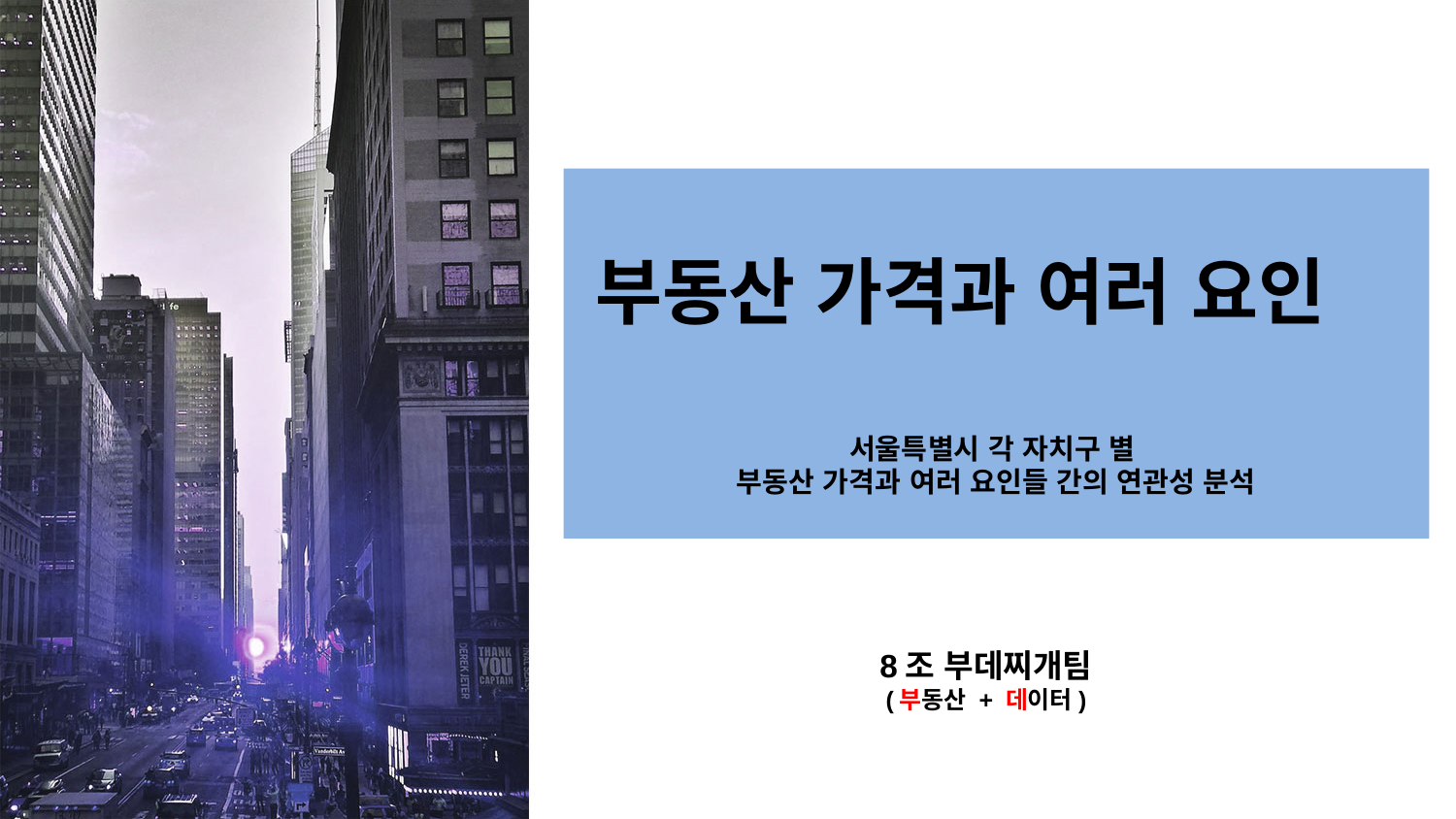

부동산 가격과 여러 요인
서울특별시 각 자치구 별
부동산 가격과 여러 요인들 간의 연관성 분석
8조 부데찌개팀
(부동산 + 데이터)